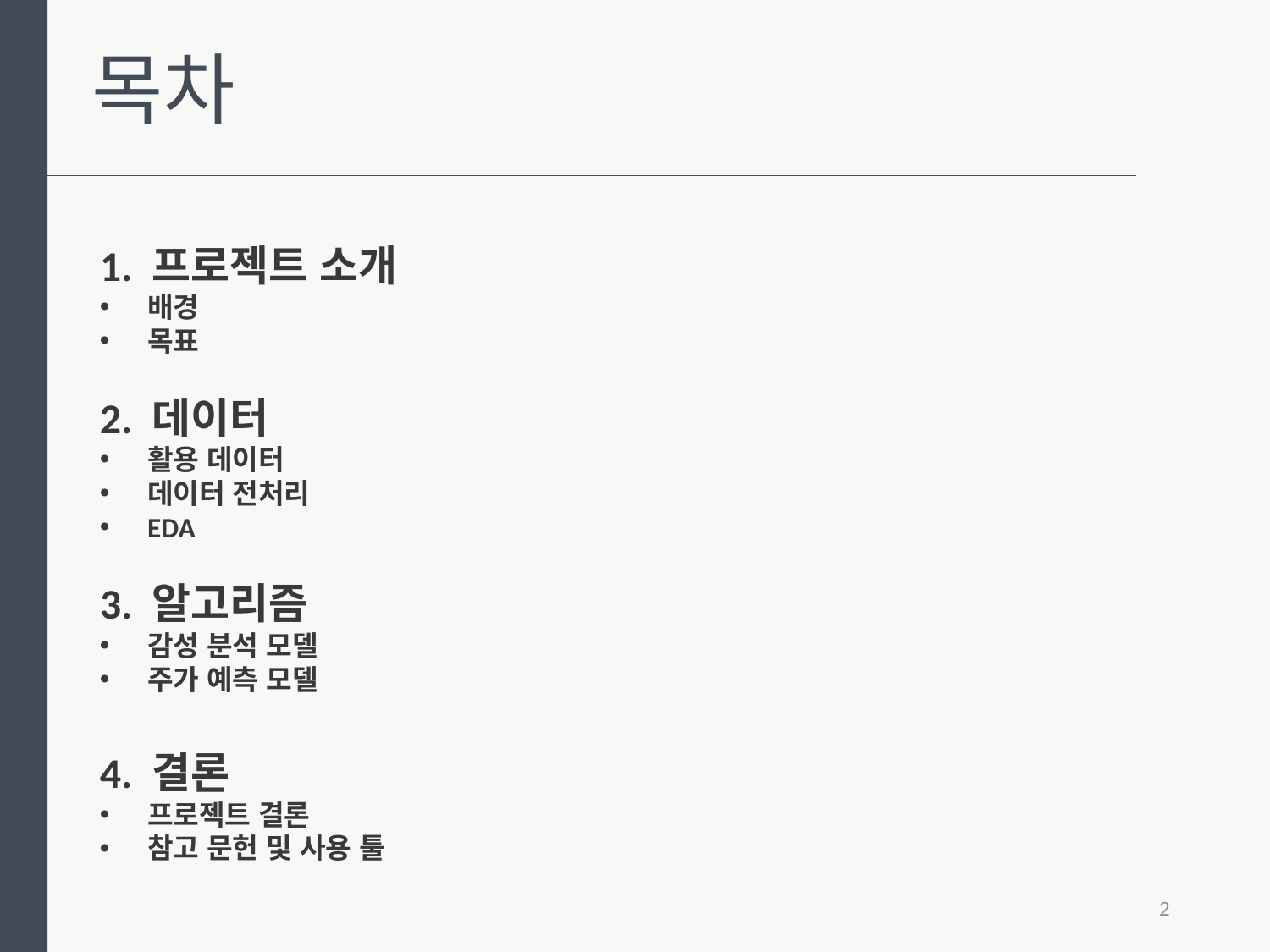

목차
1. 프로젝트 소개
배경
목표

2. 데이터
활용 데이터
데이터 전처리
EDA

3. 알고리즘
감성 분석 모델
주가 예측 모델

4. 결론
프로젝트 결론
참고 문헌 및 사용 툴
2